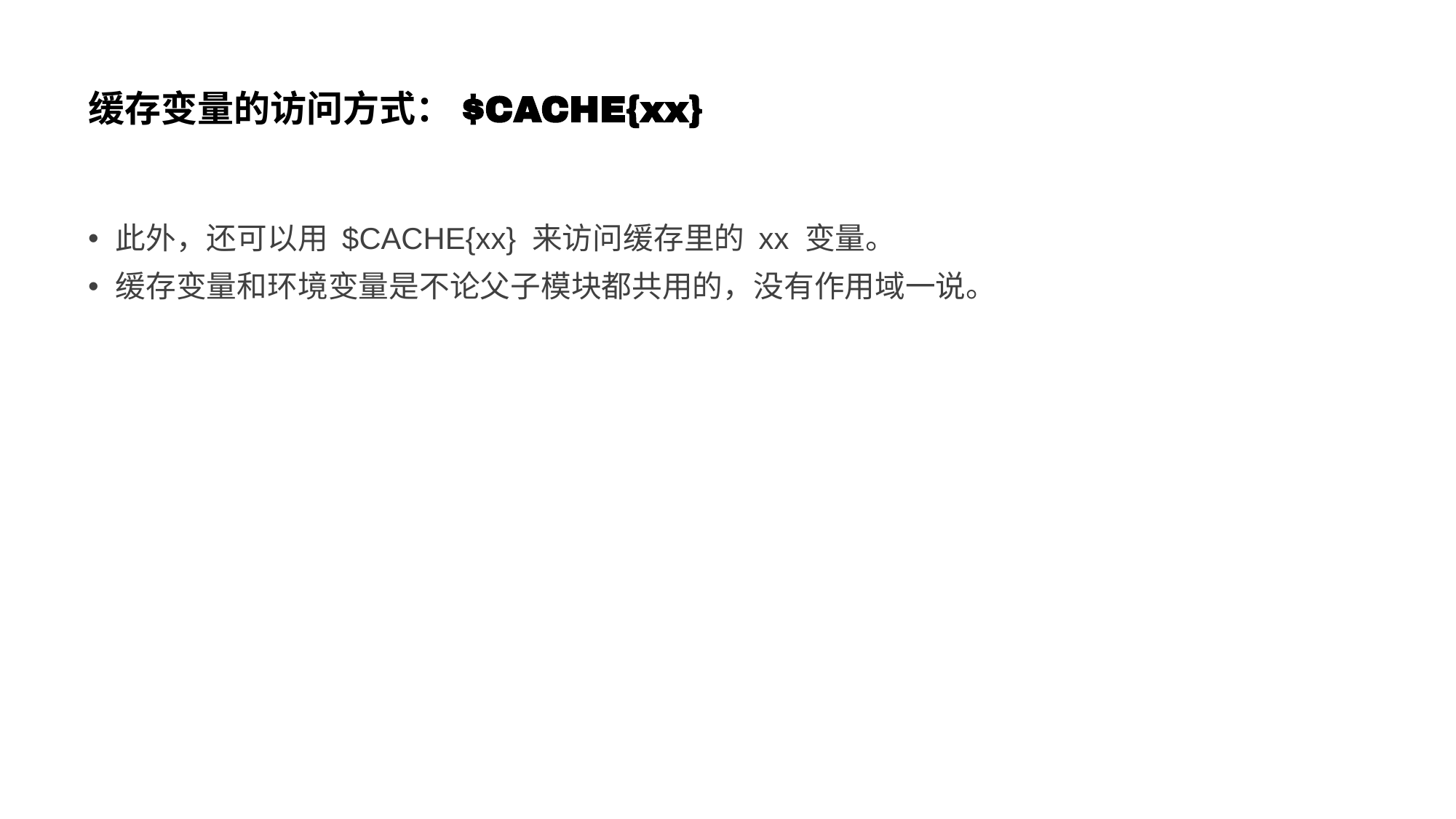

# 缓存变量的访问方式：$CACHE{xx}
此外，还可以用 $CACHE{xx} 来访问缓存里的 xx 变量。
缓存变量和环境变量是不论父子模块都共用的，没有作用域一说。